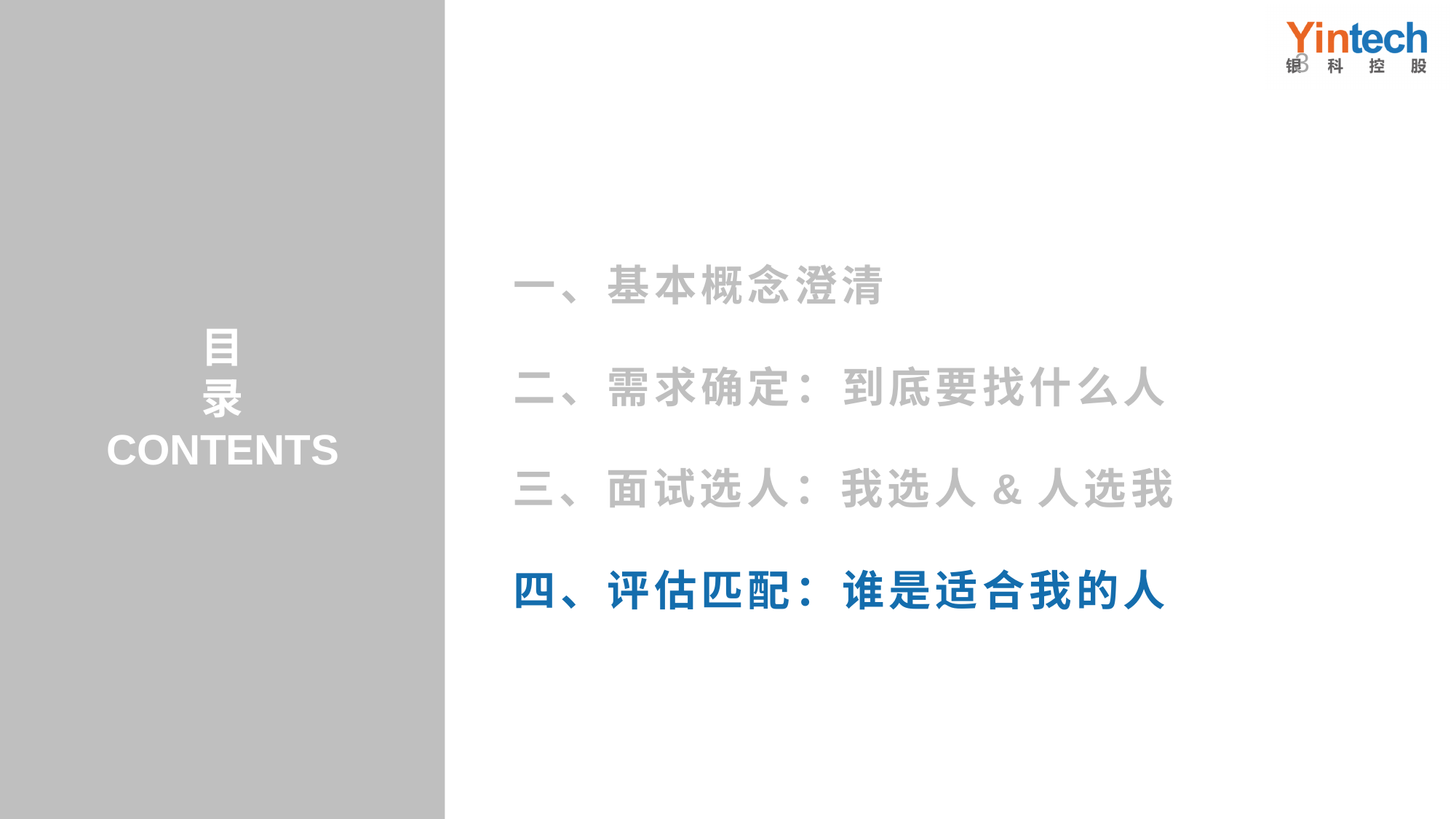

3
一、基本概念澄清
目
录
CONTENTS
二、需求确定：到底要找什么人
三、面试选人：我选人&人选我
四、评估匹配：谁是适合我的人
01